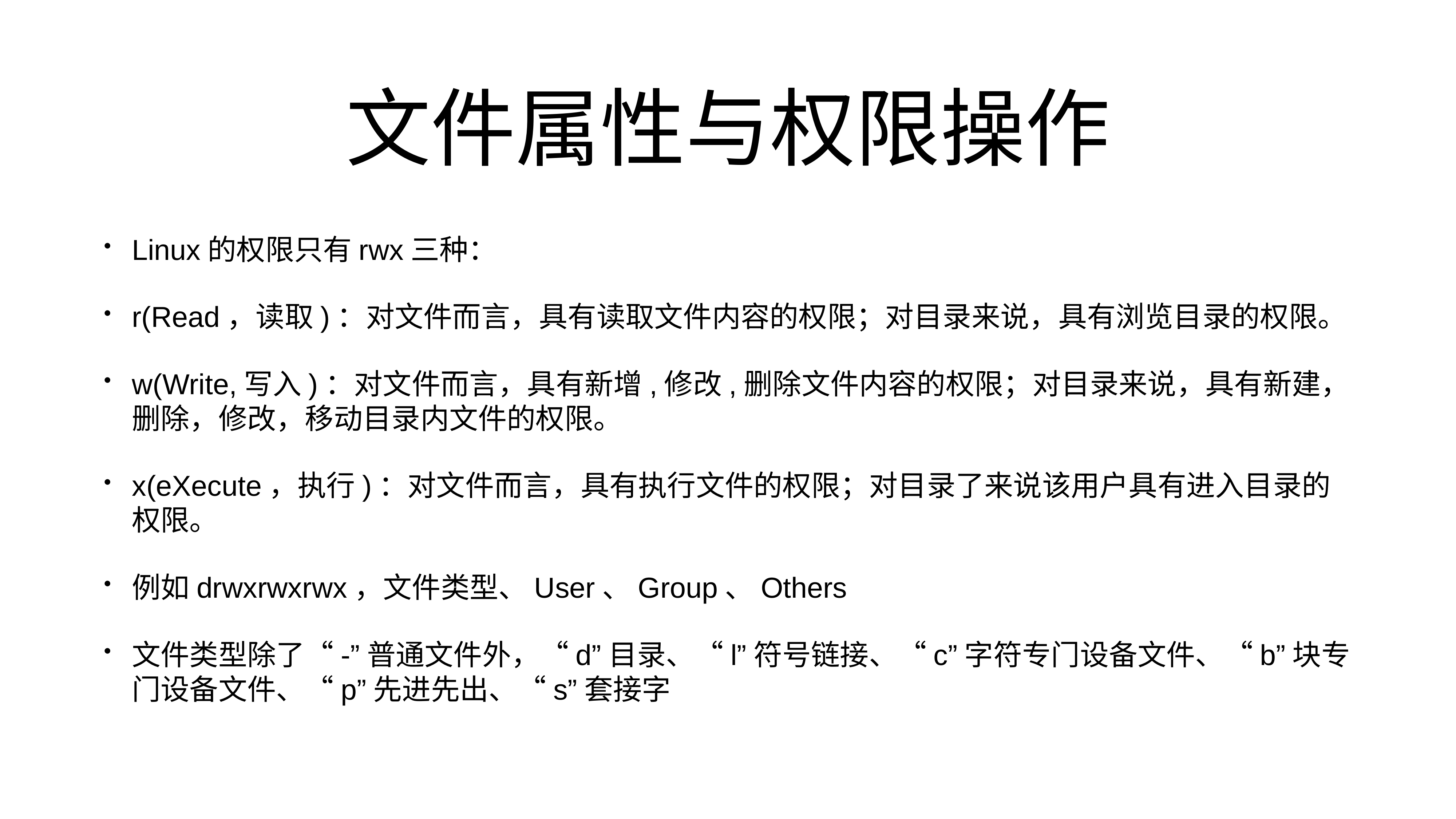

# 文件属性与权限操作
Linux的权限只有rwx三种：
r(Read，读取)：对文件而言，具有读取文件内容的权限；对目录来说，具有浏览目录的权限。
w(Write,写入)：对文件而言，具有新增,修改,删除文件内容的权限；对目录来说，具有新建，删除，修改，移动目录内文件的权限。
x(eXecute，执行)：对文件而言，具有执行文件的权限；对目录了来说该用户具有进入目录的权限。
例如drwxrwxrwx，文件类型、User、Group、Others
文件类型除了“-”普通文件外，“d”目录、“l”符号链接、“c”字符专门设备文件、“b”块专门设备文件、“p”先进先出、“s”套接字